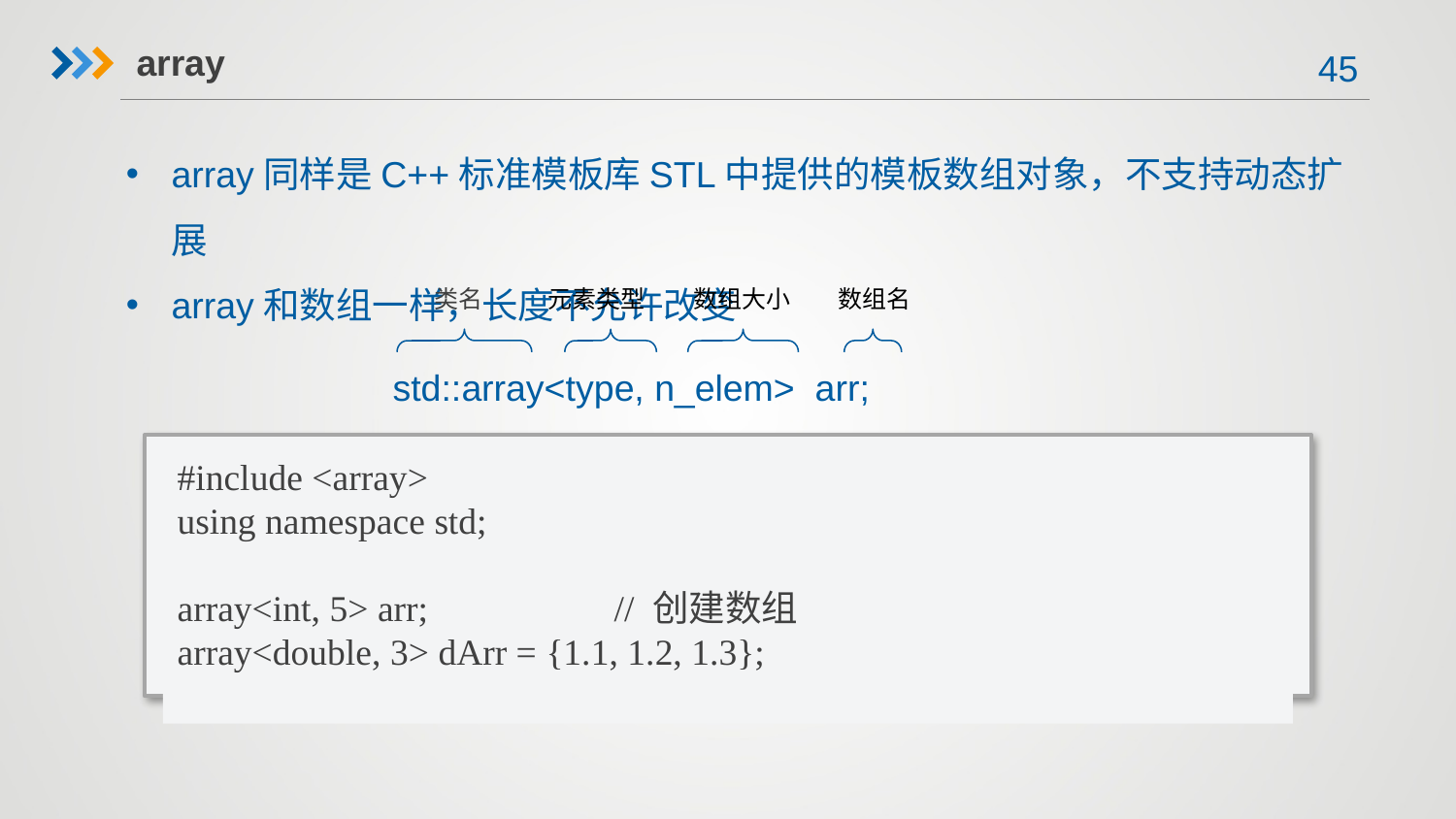

array
array同样是C++标准模板库STL中提供的模板数组对象，不支持动态扩展
array和数组一样，长度不允许改变

类名
元素类型
数组大小
数组名

std::array<type, n_elem>  arr;

#include <array>
using namespace std;

array<int, 5> arr;		// 创建数组
array<double, 3> dArr = {1.1, 1.2, 1.3};